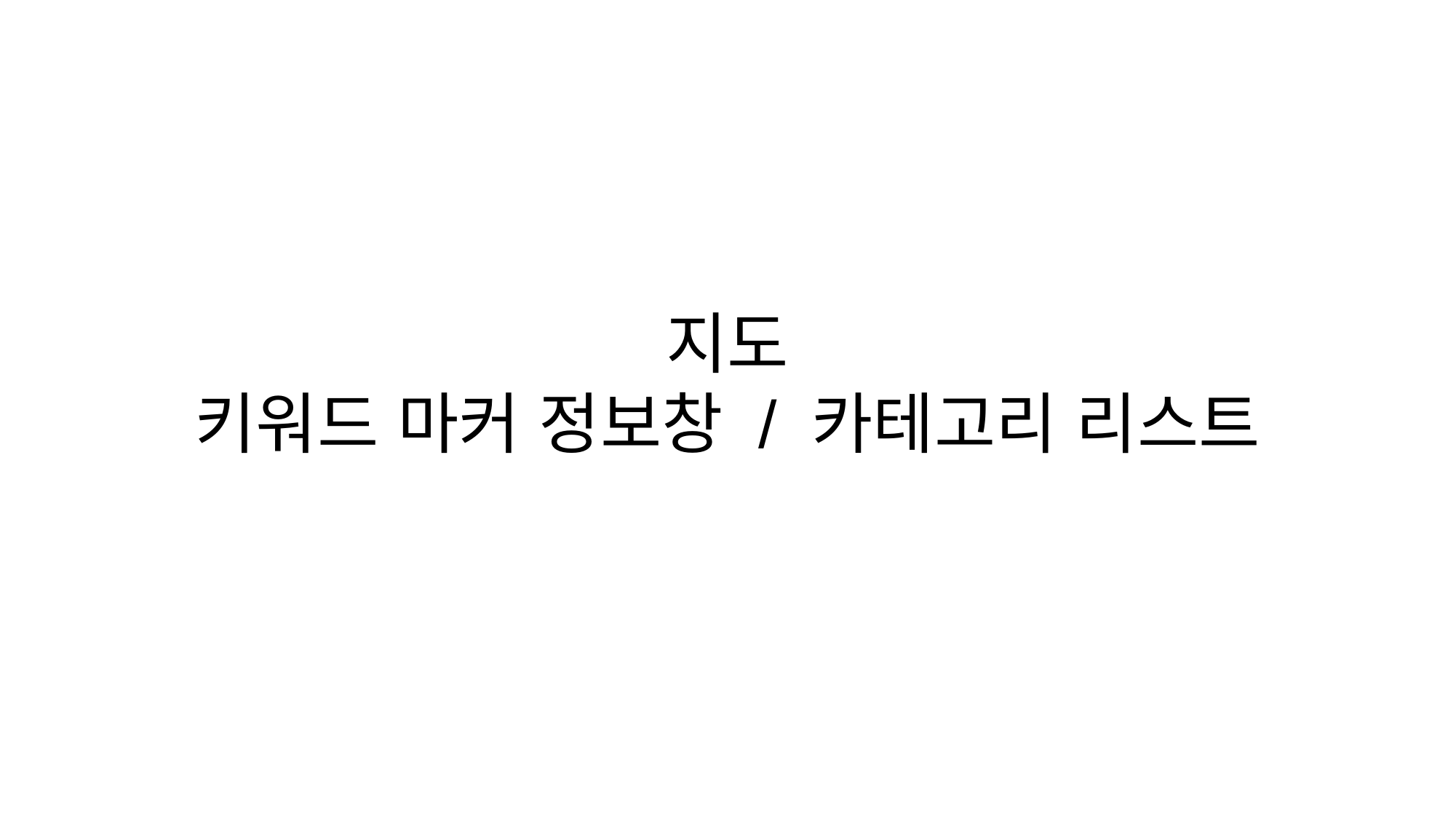

# 지도 키워드 마커 정보창 / 카테고리 리스트